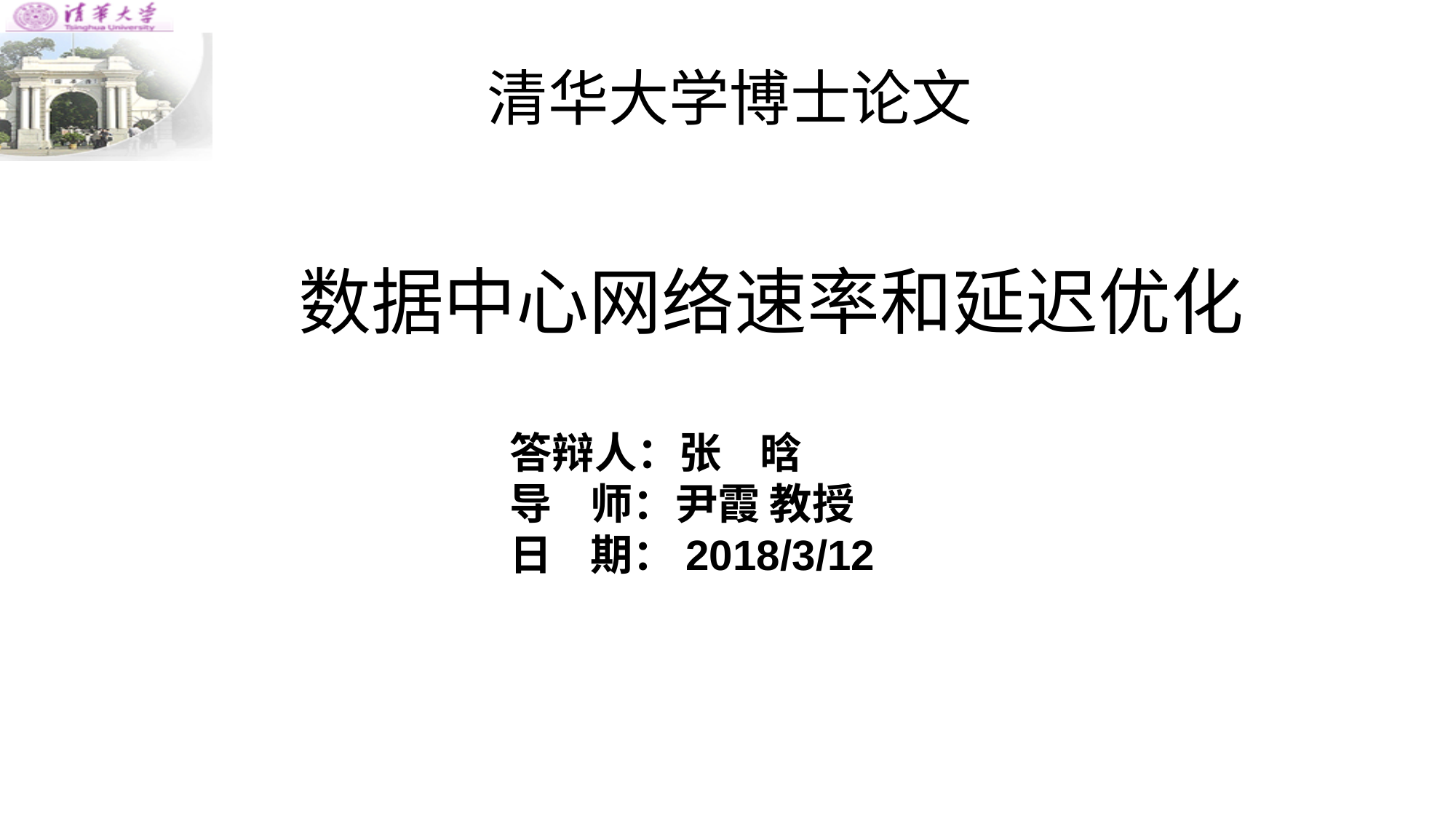

清华大学博士论文
# 数据中心网络速率和延迟优化
答辩人：张    晗
导    师：尹霞 教授
日    期：2018/3/12